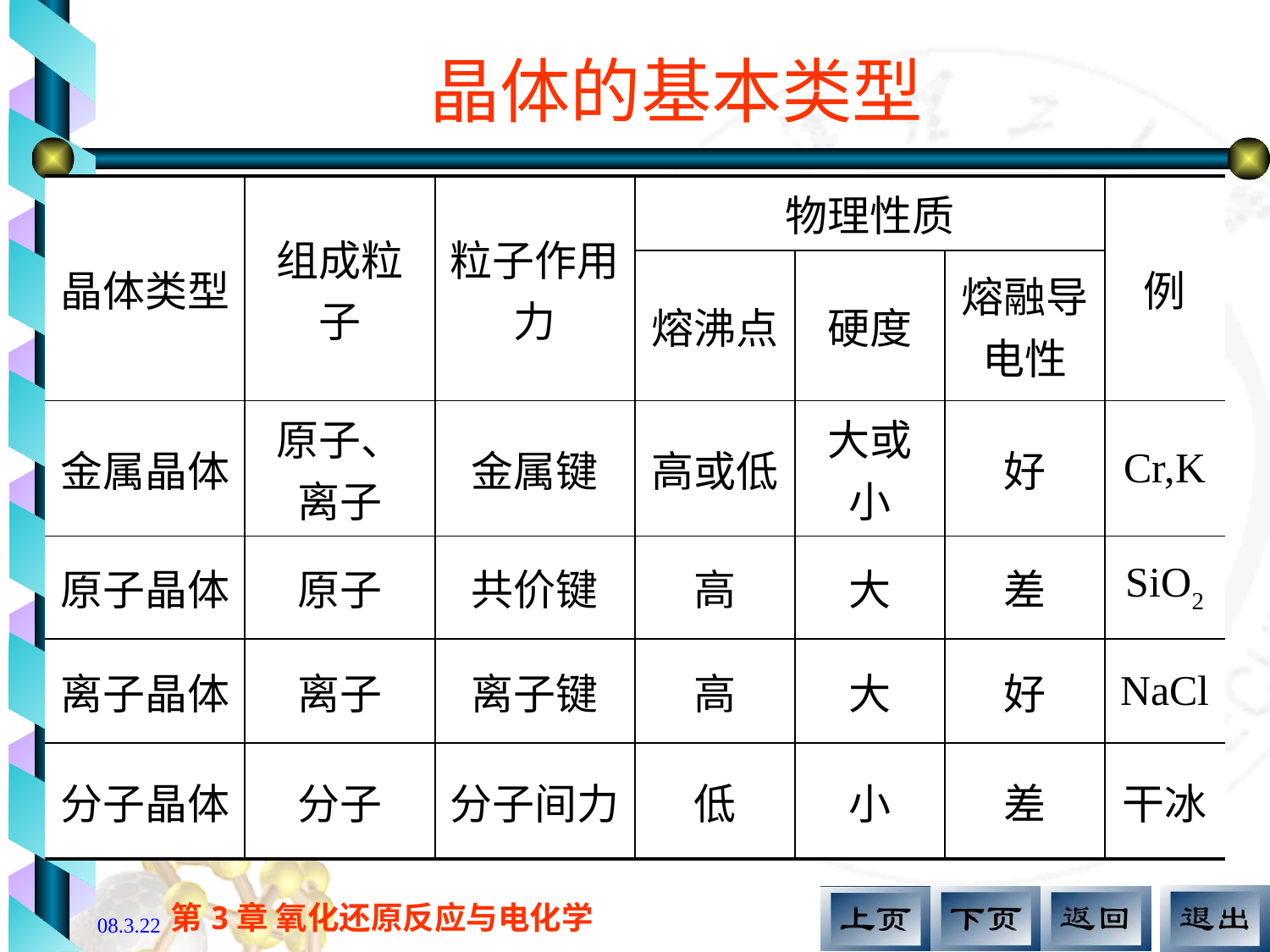

# 晶体的基本类型
| 晶体类型 | 组成粒子 | 粒子作用力 | 物理性质 |  |  | 例 |
| --- | --- | --- | --- | --- | --- | --- |
|  |  |  | 熔沸点 | 硬度 | 熔融导电性 |  |
| 金属晶体 | 原子、离子 | 金属键 | 高或低 | 大或小 | 好 | Cr,K |
| 原子晶体 | 原子 | 共价键 | 高 | 大 | 差 | SiO2 |
| 离子晶体 | 离子 | 离子键 | 高 | 大 | 好 | NaCl |
| 分子晶体 | 分子 | 分子间力 | 低 | 小 | 差 | 干冰 |